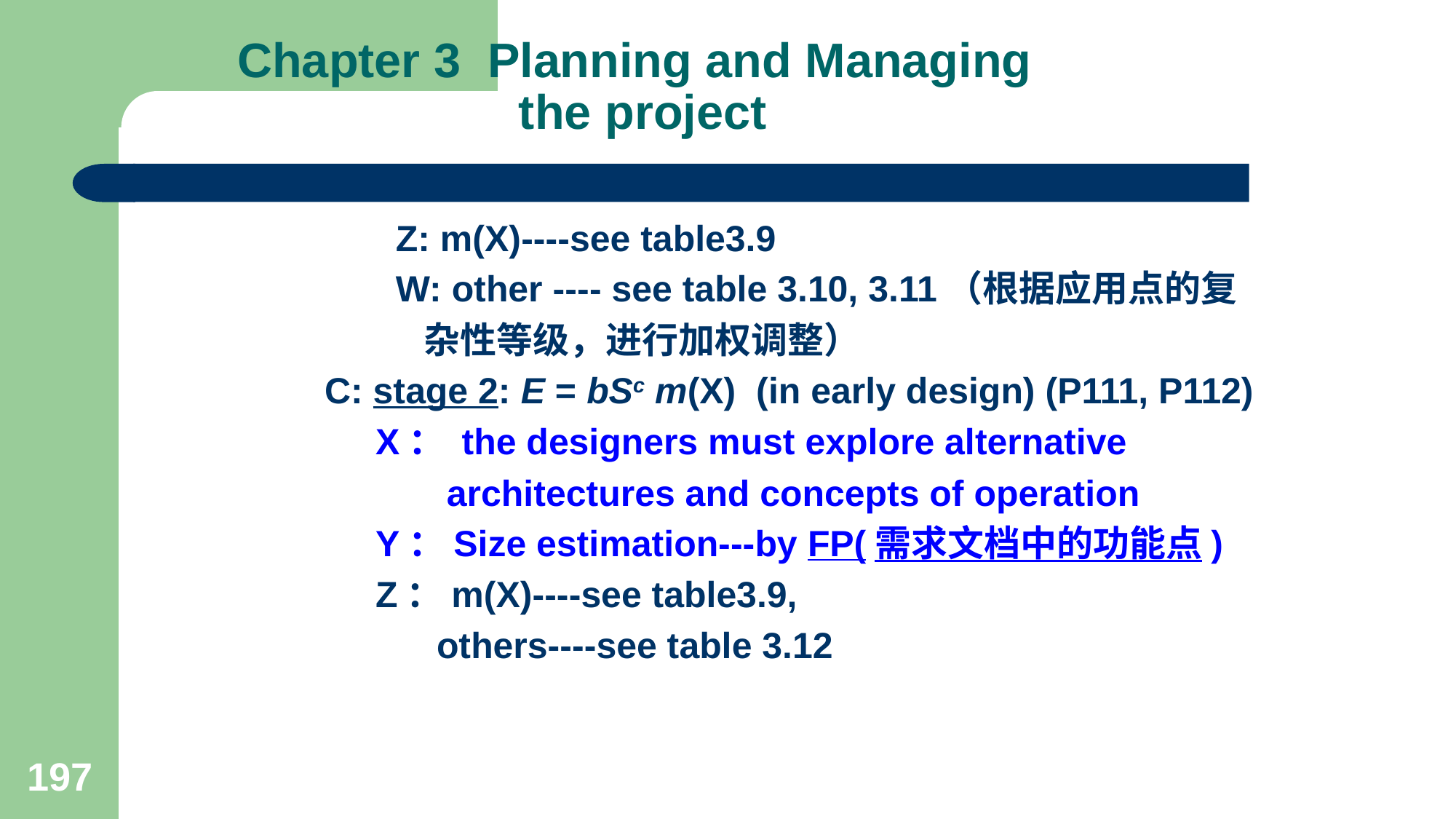

# Chapter 3  Planning and Managing the project
           Z: m(X)----see table3.9
           W: other ---- see table 3.10, 3.11（根据应用点的复
                杂性等级，进行加权调整）
    C: stage 2: E = bSc m(X)  (in early design) (P111, P112)
         X： the designers must explore alternative
                architectures and concepts of operation
         Y：Size estimation---by FP(需求文档中的功能点)
         Z：m(X)----see table3.9,
               others----see table 3.12

197